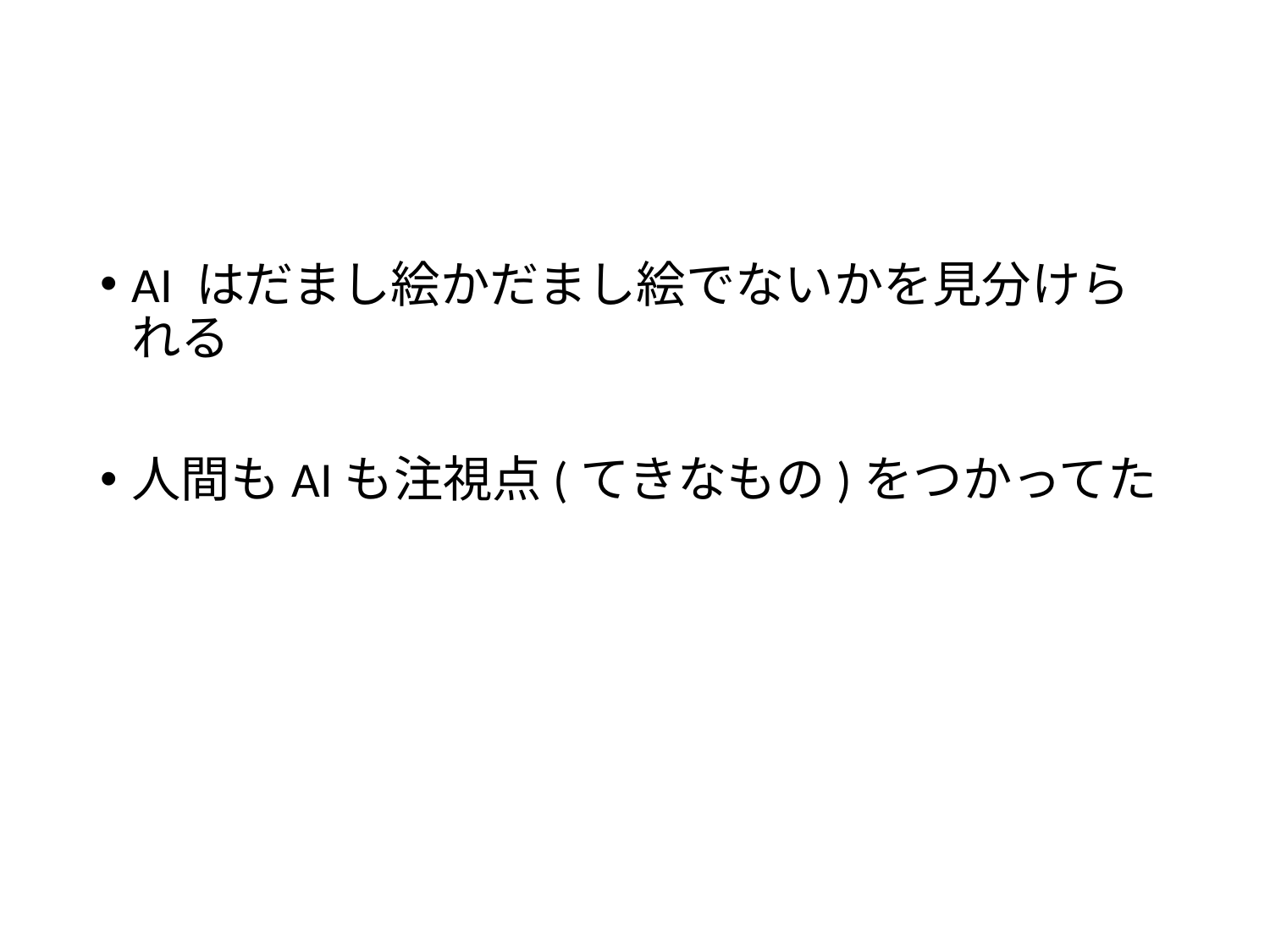

#
AI はだまし絵かだまし絵でないかを見分けられる

人間もAIも注視点(てきなもの)をつかってた